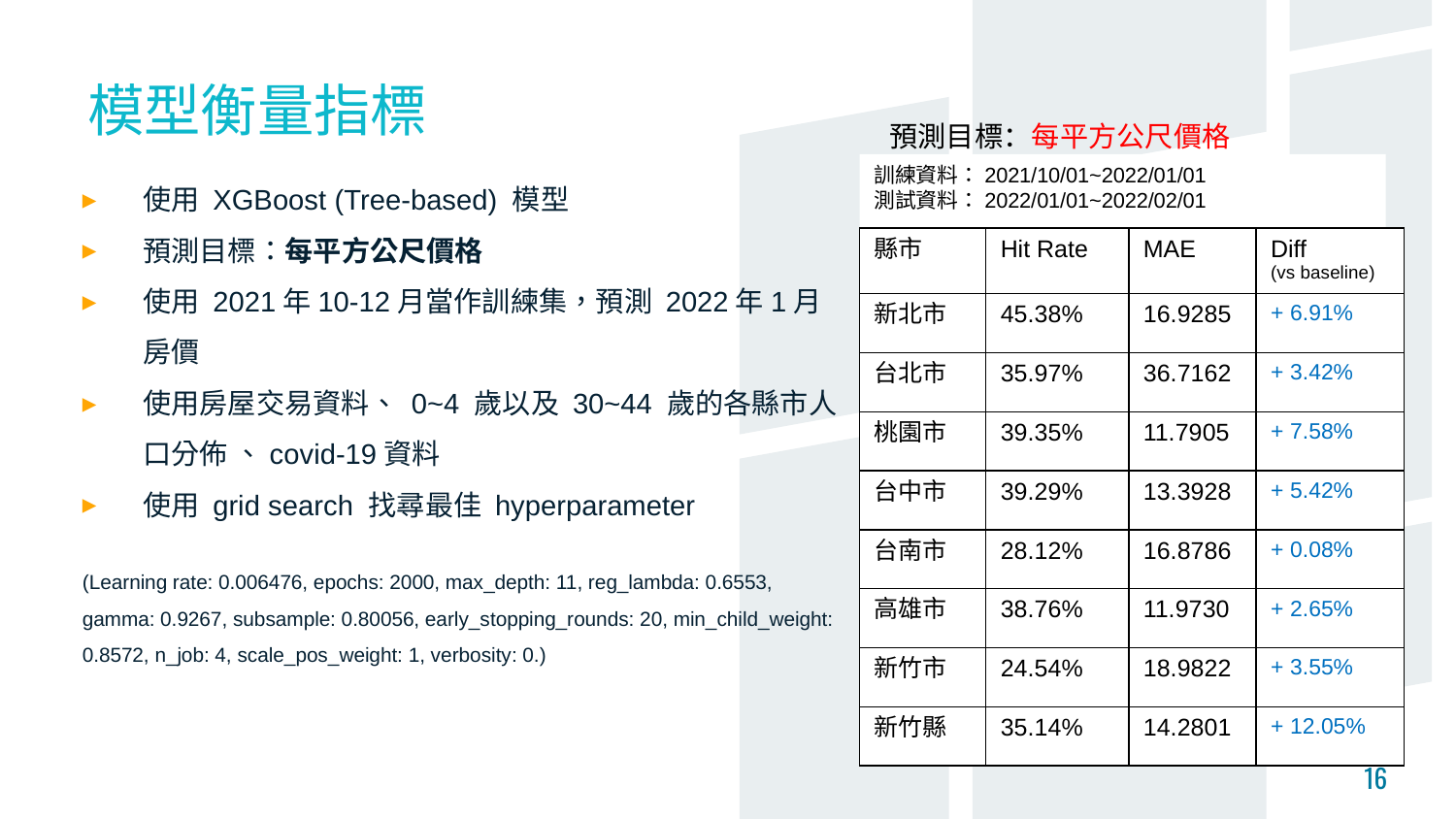

模型衡量指標
預測目標：每平方公尺價格
訓練資料：2021/10/01~2022/01/01
測試資料：2022/01/01~2022/02/01

使用 XGBoost (Tree-based) 模型
預測目標：每平方公尺價格
使用 2021年10-12月當作訓練集，預測 2022年1月房價
使用房屋交易資料、 0~4 歲以及 30~44 歲的各縣市人口分佈 、covid-19資料
使用 grid search 找尋最佳 hyperparameter

(Learning rate: 0.006476, epochs: 2000, max_depth: 11, reg_lambda: 0.6553, gamma: 0.9267, subsample: 0.80056, early_stopping_rounds: 20, min_child_weight: 0.8572, n_job: 4, scale_pos_weight: 1, verbosity: 0.)

| 縣市 | Hit Rate | MAE | Diff (vs baseline) |
| --- | --- | --- | --- |
| 新北市 | 45.38% | 16.9285 | + 6.91% |
| 台北市 | 35.97% | 36.7162 | + 3.42% |
| 桃園市 | 39.35% | 11.7905 | + 7.58% |
| 台中市 | 39.29% | 13.3928 | + 5.42% |
| 台南市 | 28.12% | 16.8786 | + 0.08% |
| 高雄市 | 38.76% | 11.9730 | + 2.65% |
| 新竹市 | 24.54% | 18.9822 | + 3.55% |
| 新竹縣 | 35.14% | 14.2801 | + 12.05% |
16
16